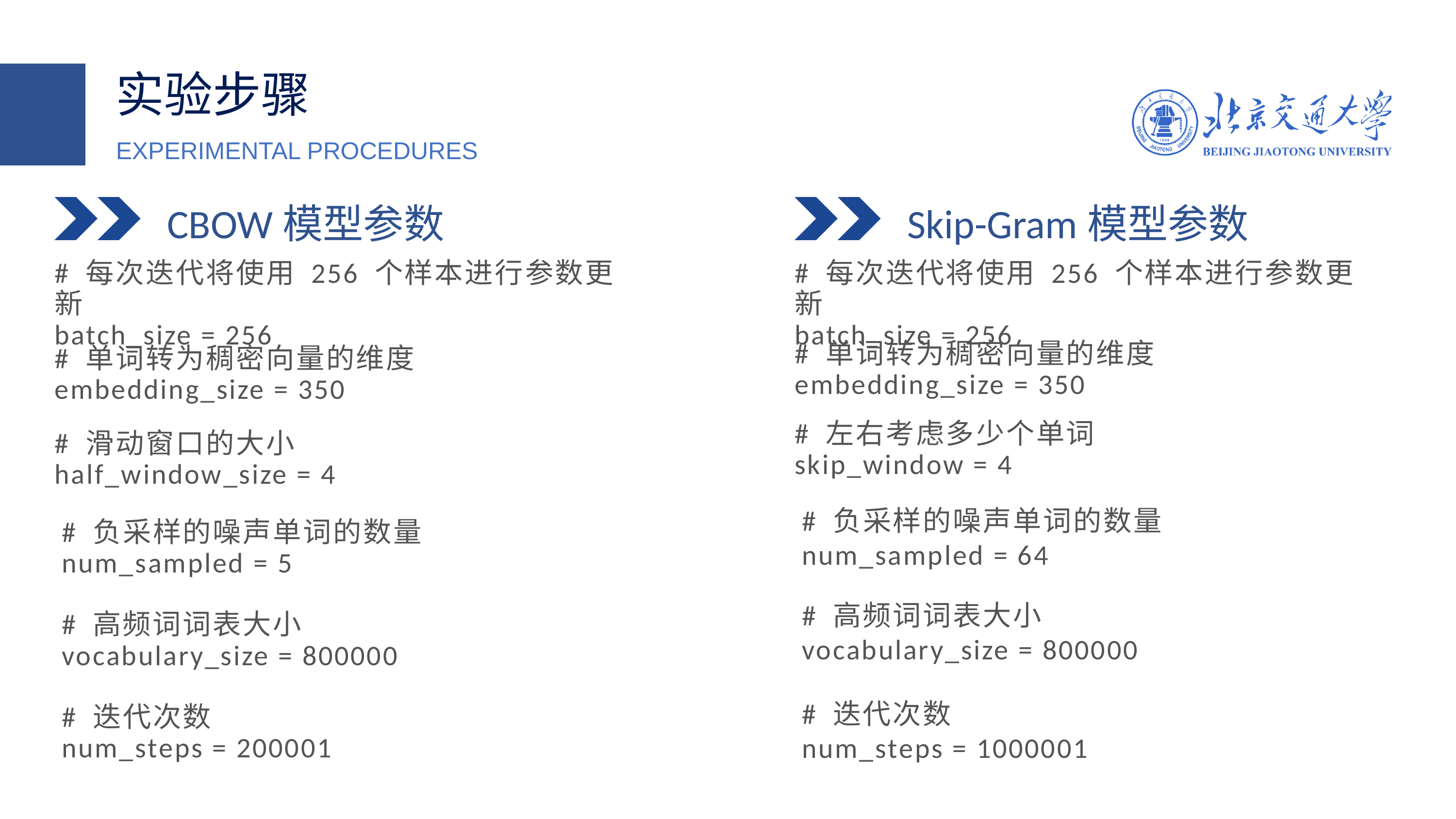

实验步骤

EXPERIMENTAL PROCEDURES

CBOW模型参数
# 每次迭代将使用 256 个样本进行参数更新
batch_size = 256
# 单词转为稠密向量的维度
embedding_size = 350
# 滑动窗口的大小
half_window_size = 4
# 负采样的噪声单词的数量
num_sampled = 5
# 高频词词表大小
vocabulary_size = 800000
# 迭代次数
num_steps = 200001

Skip-Gram模型参数
# 每次迭代将使用 256 个样本进行参数更新
batch_size = 256
# 单词转为稠密向量的维度
embedding_size = 350
# 左右考虑多少个单词
skip_window = 4
# 负采样的噪声单词的数量
num_sampled = 64
# 高频词词表大小
vocabulary_size = 800000
# 迭代次数
num_steps = 1000001